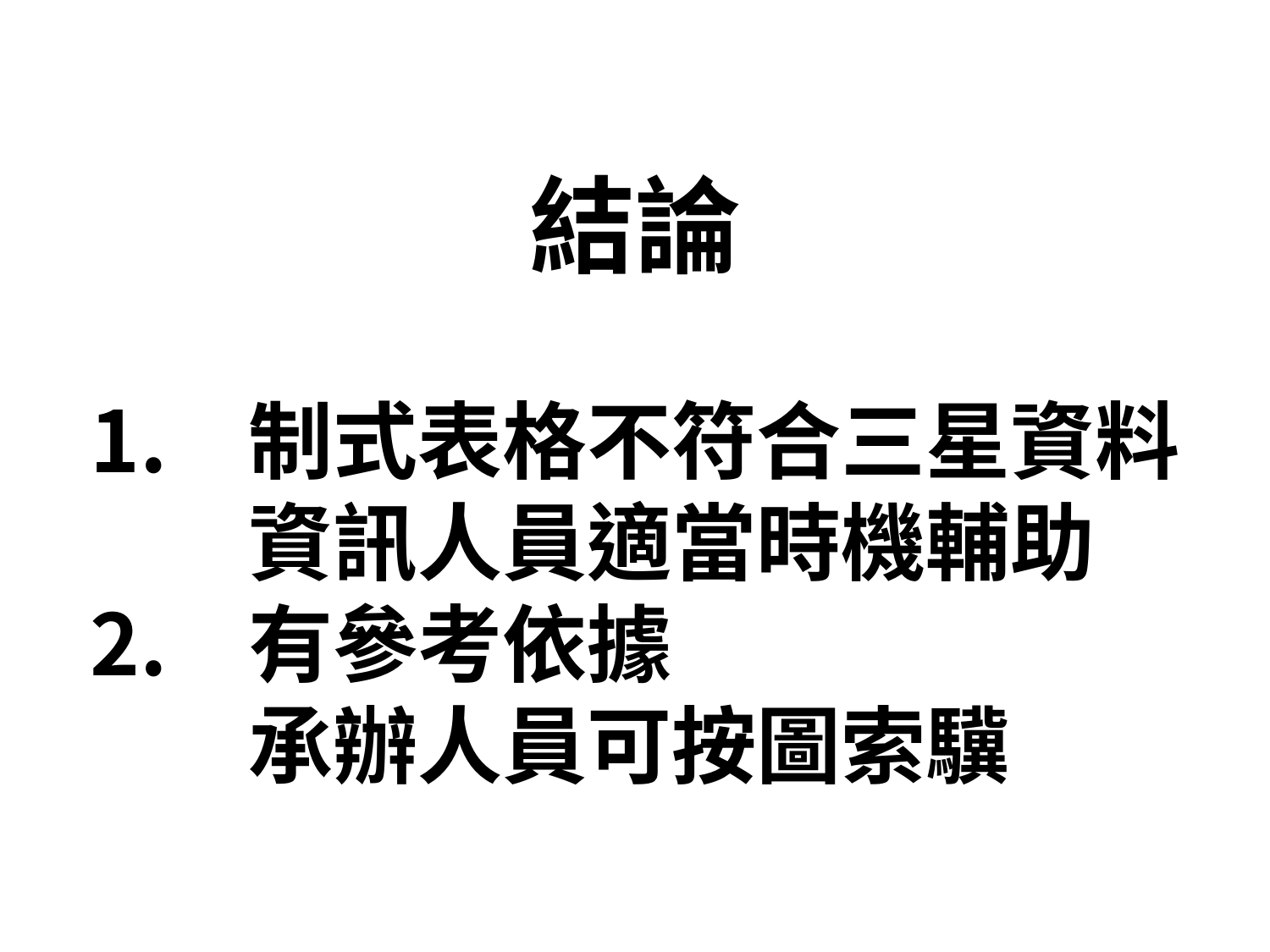

結論

制式表格不符合三星資料
資訊人員適當時機輔助
有參考依據
承辦人員可按圖索驥